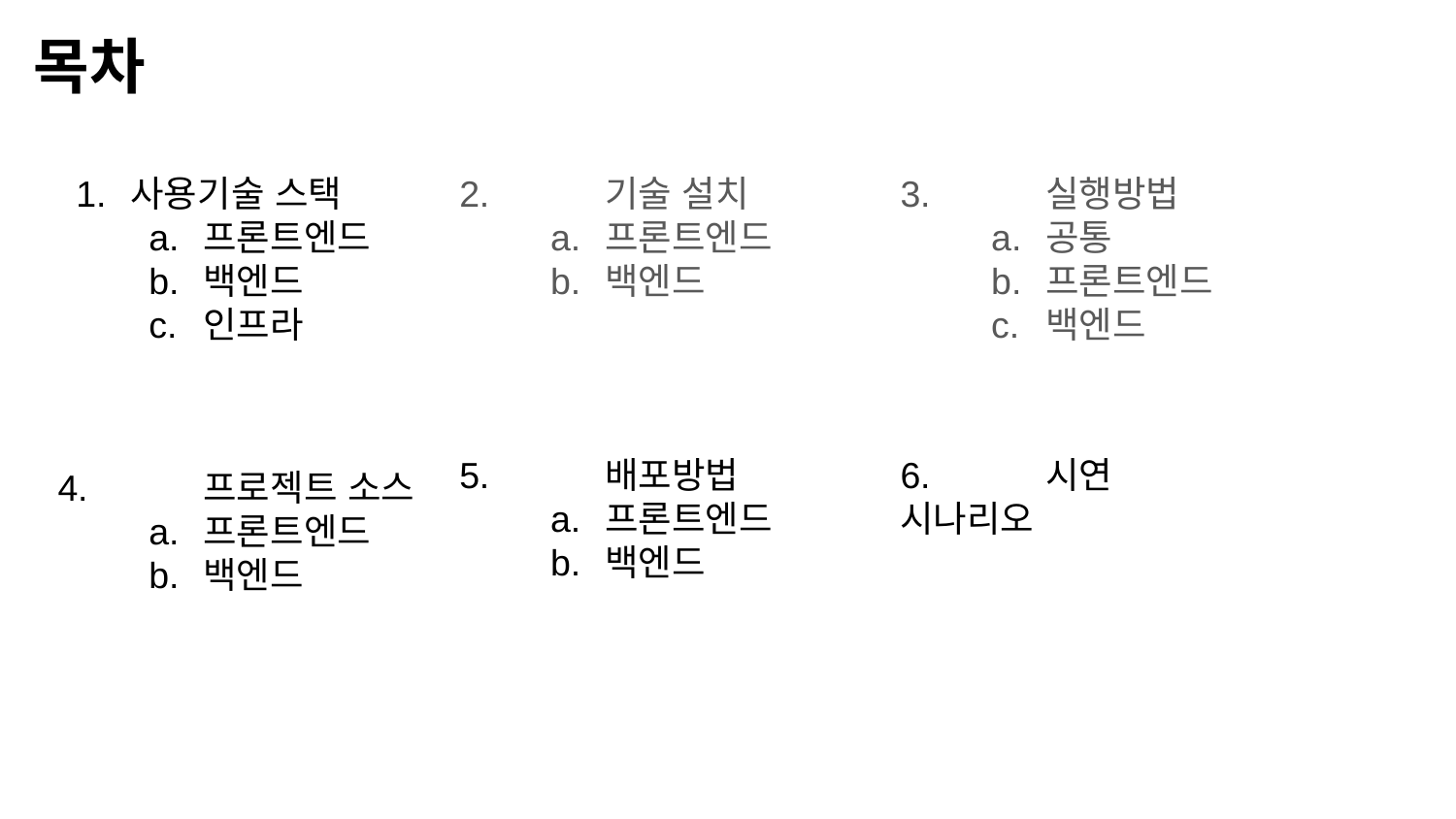

# 목차
사용기술 스택
프론트엔드
백엔드
인프라
2.	기술 설치
프론트엔드
백엔드
3.	실행방법
공통
프론트엔드
백엔드
5.	배포방법
프론트엔드
백엔드
6.	시연 시나리오
4.	프로젝트 소스
프론트엔드
백엔드